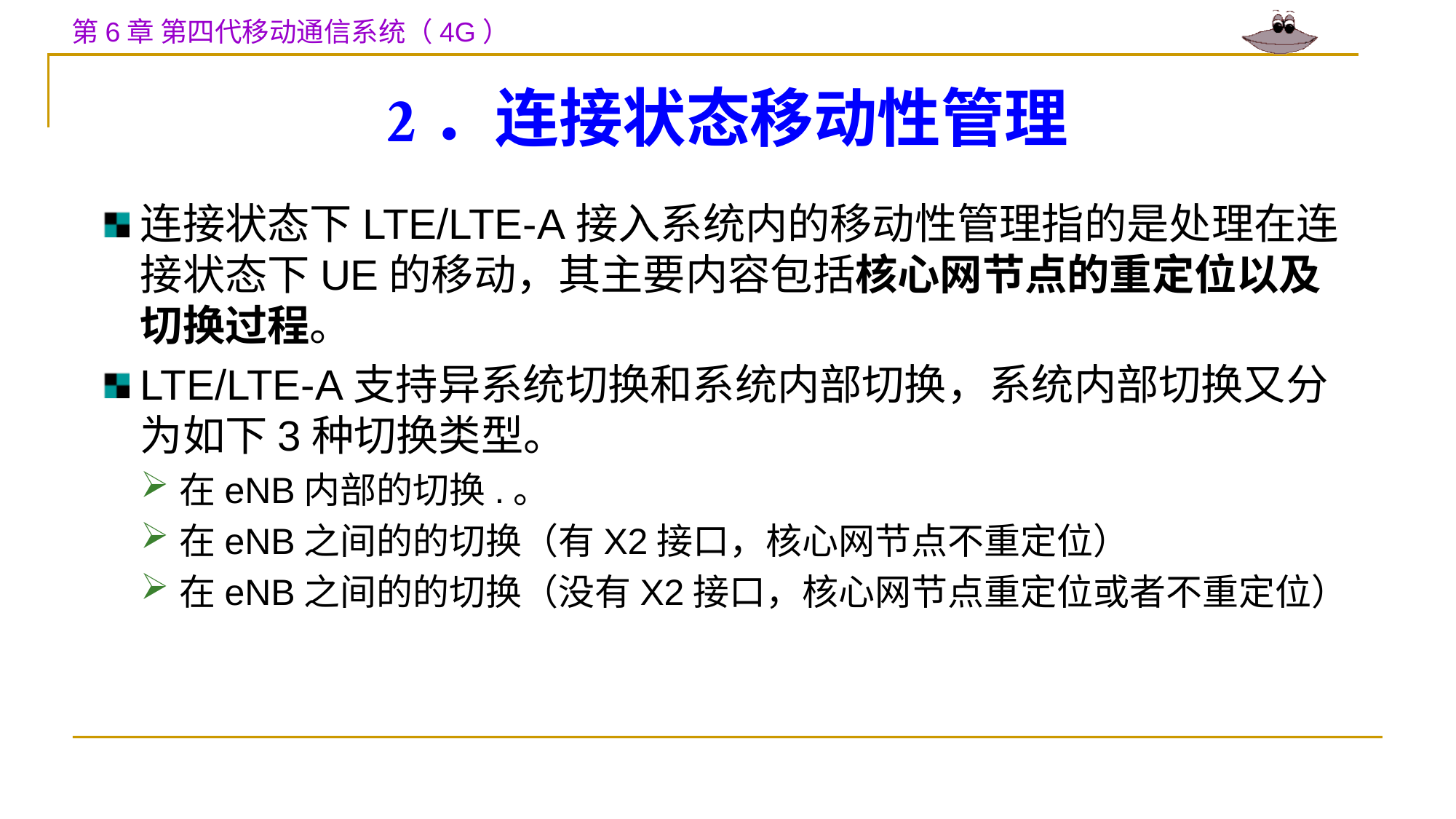

# 2．连接状态移动性管理
连接状态下LTE/LTE-A接入系统内的移动性管理指的是处理在连接状态下UE的移动，其主要内容包括核心网节点的重定位以及切换过程。
LTE/LTE-A支持异系统切换和系统内部切换，系统内部切换又分为如下3种切换类型。
在eNB内部的切换.。
在eNB之间的的切换（有X2接口，核心网节点不重定位）
在eNB之间的的切换（没有X2接口，核心网节点重定位或者不重定位）